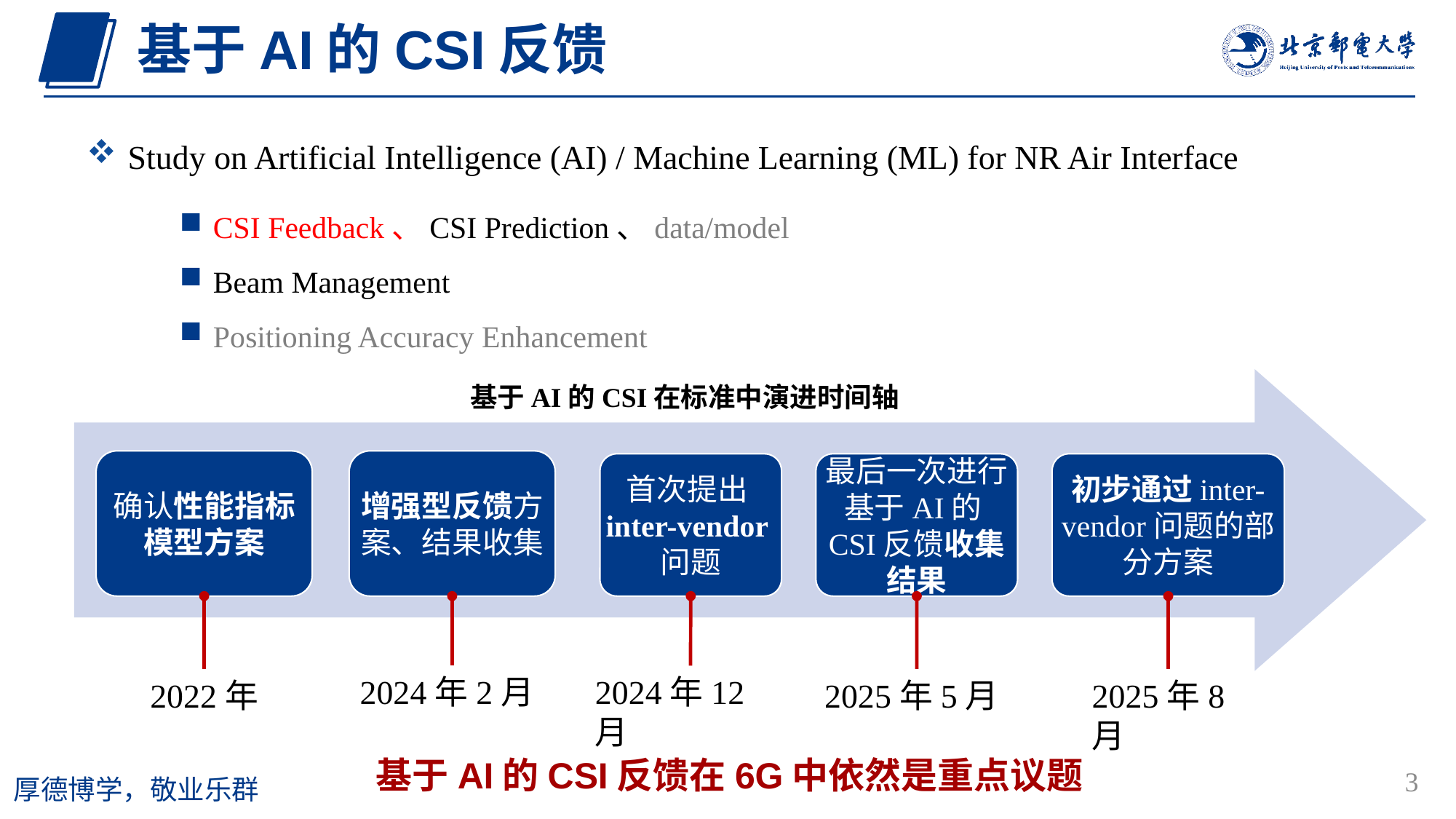

基于AI的CSI反馈
Study on Artificial Intelligence (AI) / Machine Learning (ML) for NR Air Interface
 CSI Feedback、CSI Prediction、data/model
 Beam Management
 Positioning Accuracy Enhancement

基于AI的CSI在标准中演进时间轴
增强型反馈方案、结果收集
确认性能指标模型方案
首次提出inter-vendor问题
最后一次进行基于AI的CSI反馈收集结果
初步通过inter-vendor问题的部分方案
2024年2月
2024年12月
2022年
2025年5月
2025年8月
基于AI的CSI反馈在6G中依然是重点议题
3